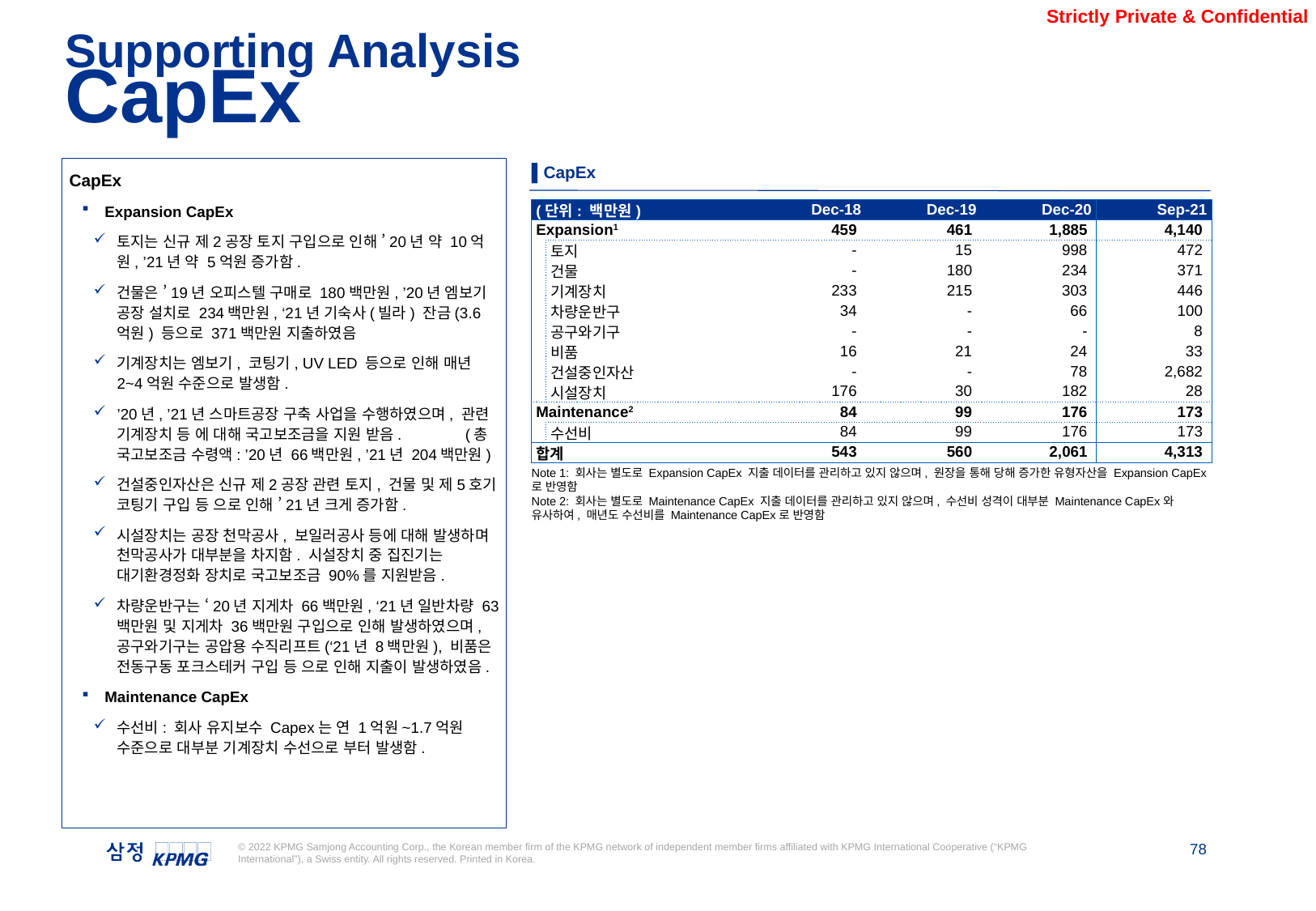

Supporting Analysis
CapEx
▌CapEx
CapEx
Expansion CapEx
토지는 신규 제2공장 토지 구입으로 인해 ’20년 약 10억원, ’21년 약 5억원 증가함.
건물은 ’19년 오피스텔 구매로 180백만원, ’20년 엠보기 공장 설치로 234백만원, ‘21년 기숙사(빌라) 잔금(3.6억원) 등으로 371백만원 지출하였음
기계장치는 엠보기, 코팅기, UV LED 등으로 인해 매년 2~4억원 수준으로 발생함.
’20년, ’21년 스마트공장 구축 사업을 수행하였으며, 관련 기계장치 등 에 대해 국고보조금을 지원 받음.               (총 국고보조금 수령액: ’20년 66백만원, ’21년 204백만원)
건설중인자산은 신규 제2공장 관련 토지, 건물 및 제5호기 코팅기 구입 등 으로 인해 ’21년 크게 증가함.
시설장치는 공장 천막공사, 보일러공사 등에 대해 발생하며 천막공사가 대부분을 차지함. 시설장치 중 집진기는 대기환경정화 장치로 국고보조금 90%를 지원받음.
차량운반구는 ‘20년 지게차 66백만원, ‘21년 일반차량 63백만원 및 지게차 36백만원 구입으로 인해 발생하였으며, 공구와기구는 공압용 수직리프트(‘21년 8백만원), 비품은 전동구동 포크스테커 구입 등 으로 인해 지출이 발생하였음.
Maintenance CapEx
수선비: 회사 유지보수 Capex는 연 1억원~1.7억원 수준으로 대부분 기계장치 수선으로 부터 발생함.

| (단위: 백만원) |  | Dec-18 | Dec-19 | Dec-20 | Sep-21 |
| --- | --- | --- | --- | --- | --- |
| Expansion1 |  | 459 | 461 | 1,885 | 4,140 |
|  | 토지 | - | 15 | 998 | 472 |
|  | 건물 | - | 180 | 234 | 371 |
|  | 기계장치 | 233 | 215 | 303 | 446 |
|  | 차량운반구 | 34 | - | 66 | 100 |
|  | 공구와기구 | - | - | - | 8 |
|  | 비품 | 16 | 21 | 24 | 33 |
|  | 건설중인자산 | - | - | 78 | 2,682 |
|  | 시설장치 | 176 | 30 | 182 | 28 |
| Maintenance2 |  | 84 | 99 | 176 | 173 |
|  | 수선비 | 84 | 99 | 176 | 173 |
| 합계 |  | 543 | 560 | 2,061 | 4,313 |
Note 1: 회사는 별도로 Expansion CapEx 지출 데이터를 관리하고 있지 않으며, 원장을 통해 당해 증가한 유형자산을 Expansion CapEx로 반영함
Note 2: 회사는 별도로 Maintenance CapEx 지출 데이터를 관리하고 있지 않으며, 수선비 성격이 대부분 Maintenance CapEx와 유사하여, 매년도 수선비를 Maintenance CapEx로 반영함